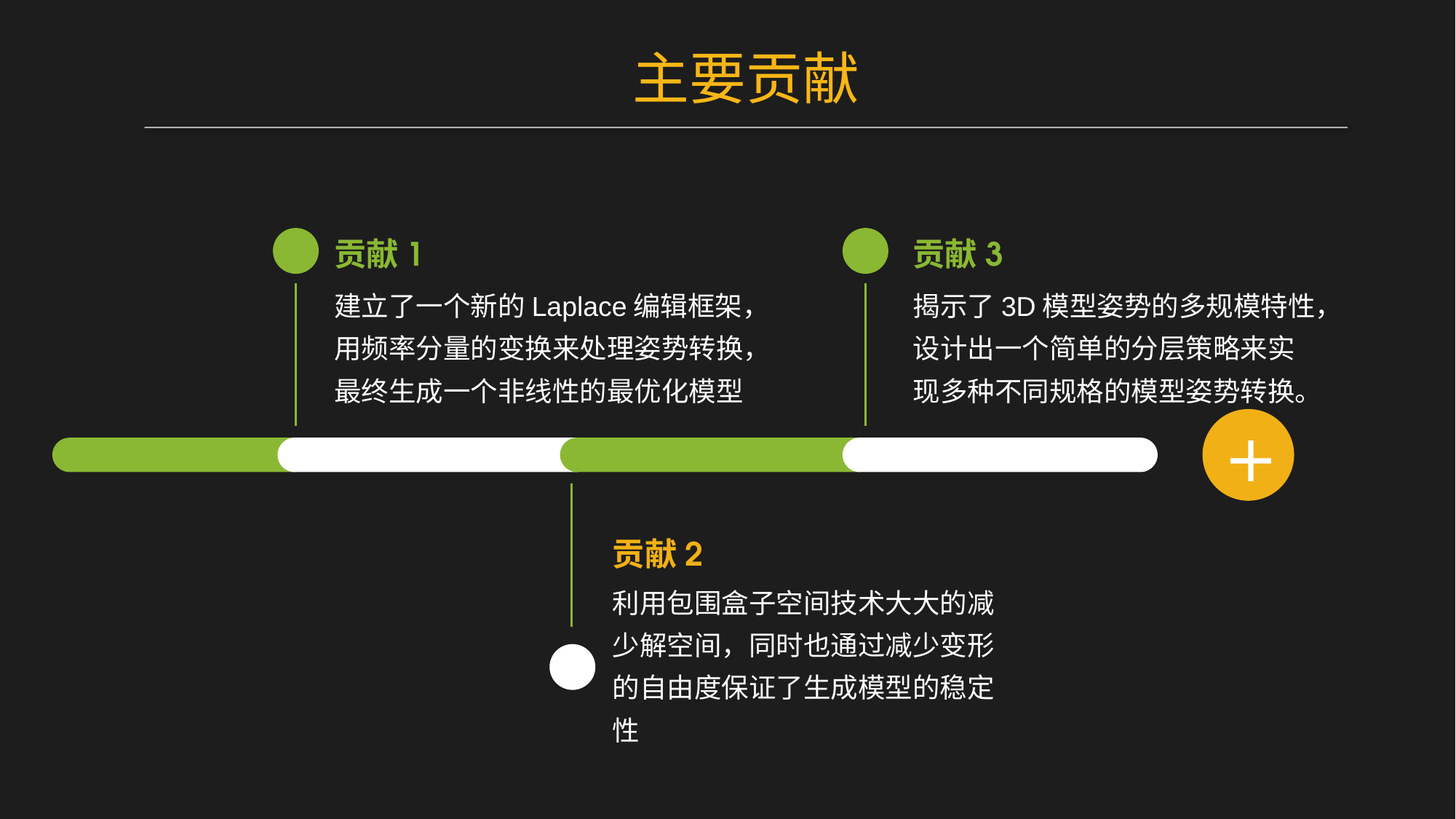

主要贡献

贡献1
贡献3
建立了一个新的Laplace编辑框架，用频率分量的变换来处理姿势转换，最终生成一个非线性的最优化模型
揭示了3D模型姿势的多规模特性，设计出一个简单的分层策略来实现多种不同规格的模型姿势转换。

+

贡献2
利用包围盒子空间技术大大的减少解空间，同时也通过减少变形的自由度保证了生成模型的稳定性